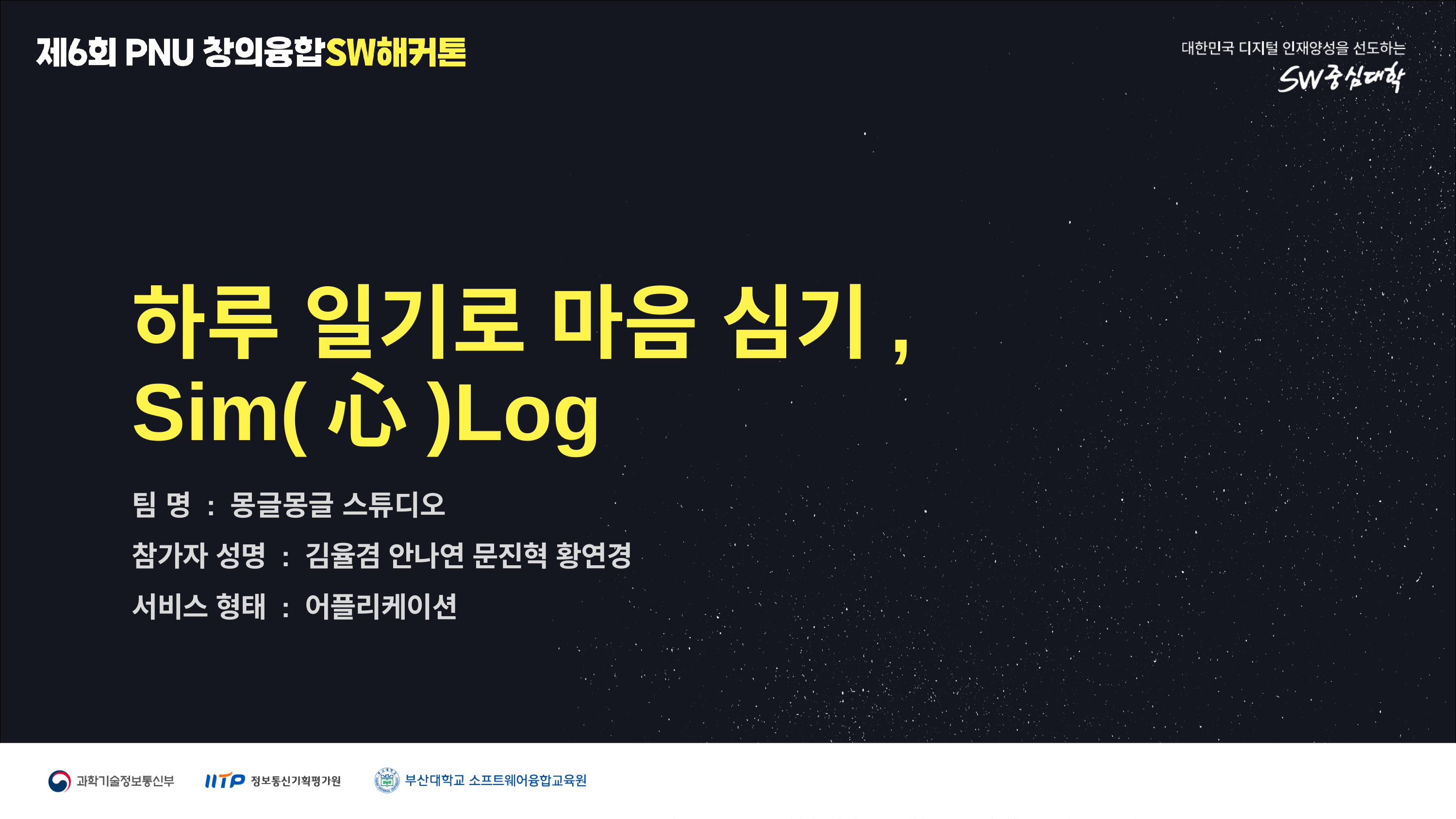

하루 일기로 마음 심기, Sim(心)Log
팀 명 : 몽글몽글 스튜디오
참가자 성명 : 김율겸 안나연 문진혁 황연경
서비스 형태 : 어플리케이션